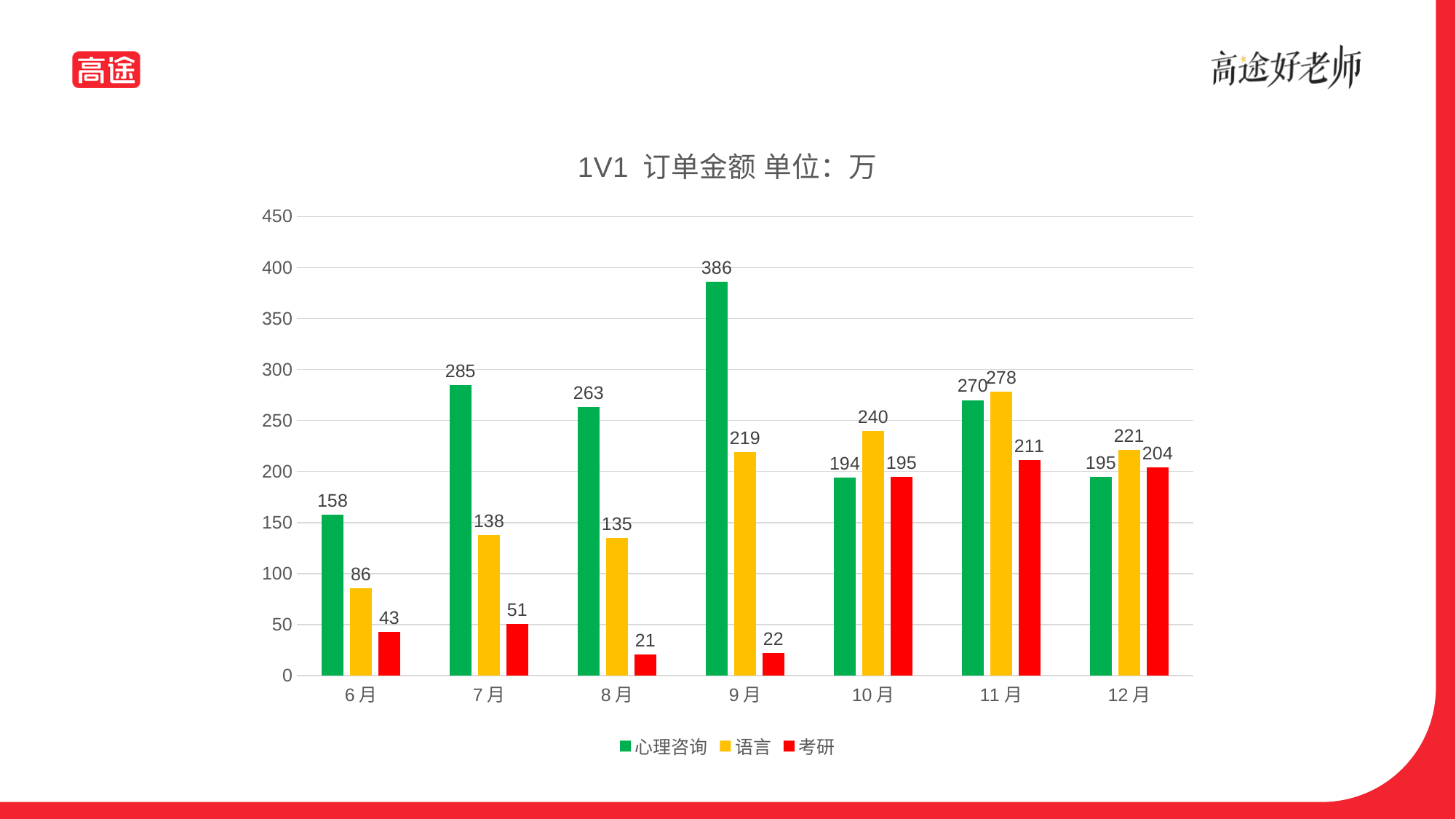

### Chart: 1V1 订单金额 单位：万

| Category | 心理咨询 | 语言 | 考研 |
|---|---|---|---|
| 6月 | 158.0 | 86.0 | 43.0 |
| 7月 | 285.0 | 138.0 | 51.0 |
| 8月 | 263.0 | 135.0 | 21.0 |
| 9月 | 386.0 | 219.0 | 22.0 |
| 10月 | 194.0 | 240.0 | 195.0 |
| 11月 | 270.0 | 278.0 | 211.0 |
| 12月 | 195.0 | 221.0 | 204.0 |